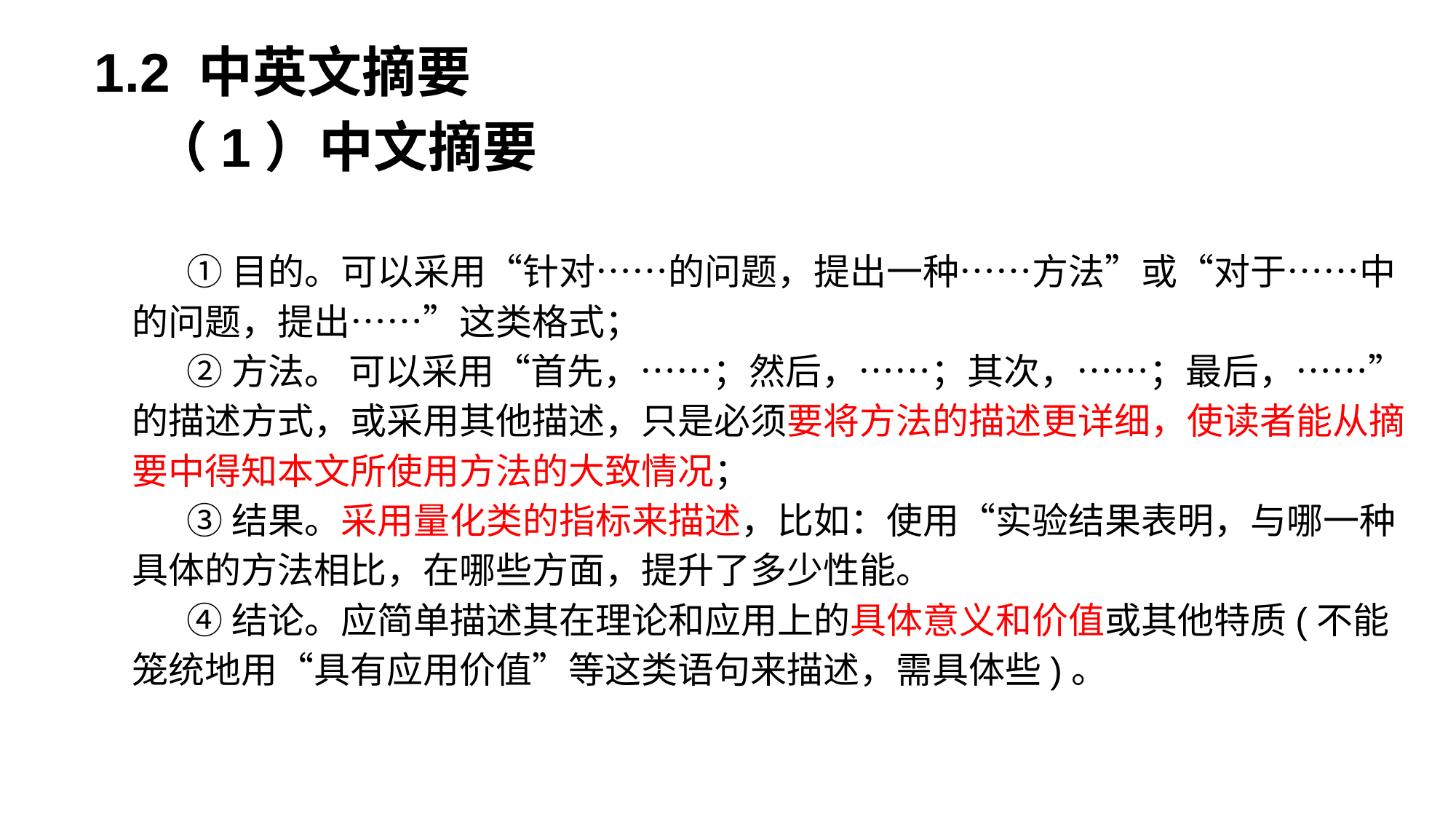

1.2 中英文摘要
（1）中文摘要
①目的。可以采用“针对……的问题，提出一种……方法”或“对于……中的问题，提出……”这类格式；
②方法。 可以采用“首先，……；然后，……；其次，……；最后，……”的描述方式，或采用其他描述，只是必须要将方法的描述更详细，使读者能从摘要中得知本文所使用方法的大致情况；
③结果。采用量化类的指标来描述，比如：使用“实验结果表明，与哪一种具体的方法相比，在哪些方面，提升了多少性能。
④结论。应简单描述其在理论和应用上的具体意义和价值或其他特质(不能笼统地用“具有应用价值”等这类语句来描述，需具体些)。